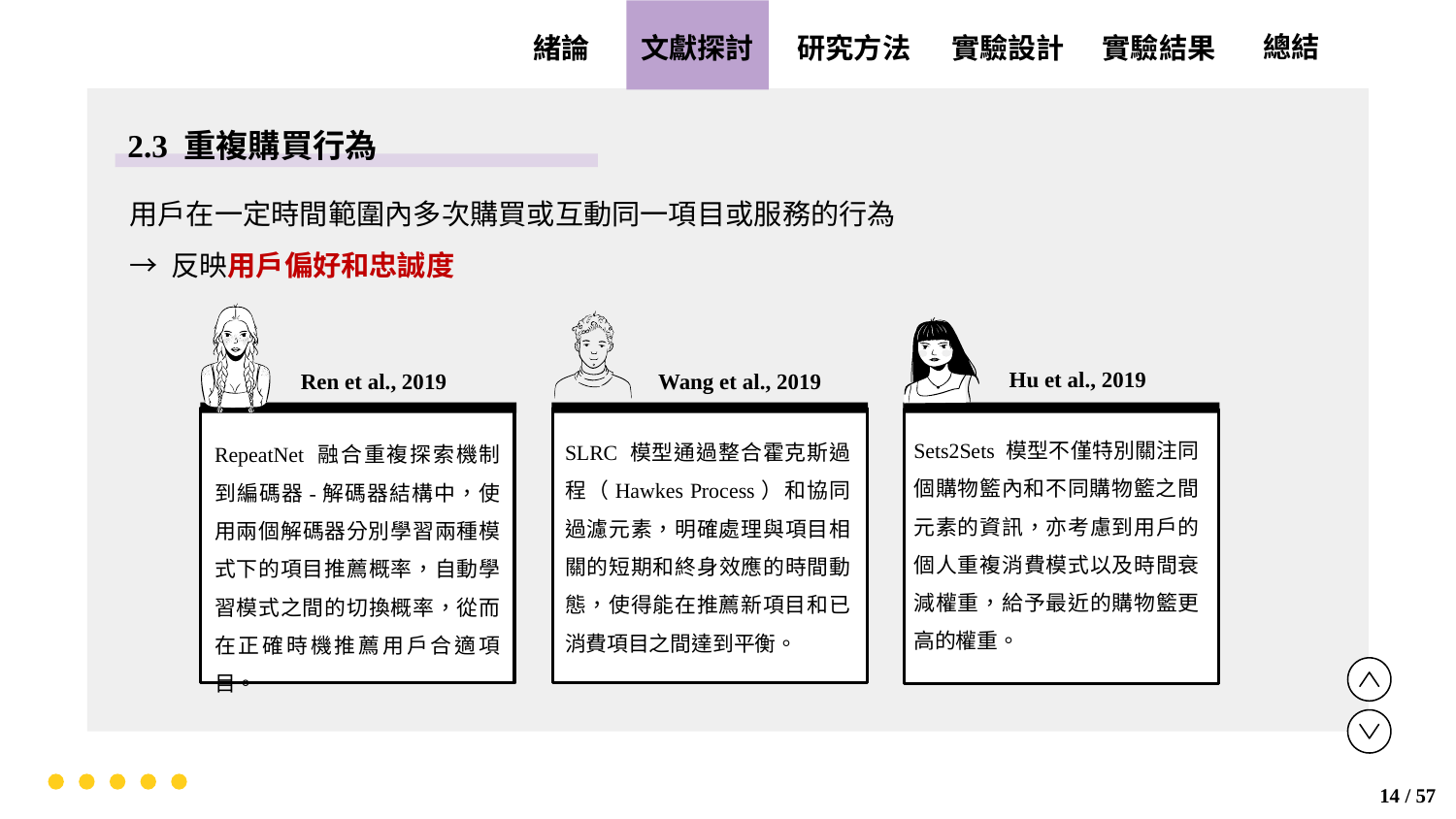

實驗設計
實驗結果
文獻探討
總結
緒論
研究方法
2.3 重複購買行為

用戶在一定時間範圍內多次購買或互動同一項目或服務的行為
→ 反映用戶偏好和忠誠度

Hu et al., 2019
Wang et al., 2019
Ren et al., 2019

Sets2Sets 模型不僅特別關注同個購物籃內和不同購物籃之間元素的資訊，亦考慮到用戶的個人重複消費模式以及時間衰減權重，給予最近的購物籃更高的權重。
SLRC 模型通過整合霍克斯過程（Hawkes Process）和協同過濾元素，明確處理與項目相關的短期和終身效應的時間動態，使得能在推薦新項目和已消費項目之間達到平衡。
RepeatNet 融合重複探索機制到編碼器-解碼器結構中，使用兩個解碼器分別學習兩種模式下的項目推薦概率，自動學習模式之間的切換概率，從而在正確時機推薦用戶合適項目。

14 / 57